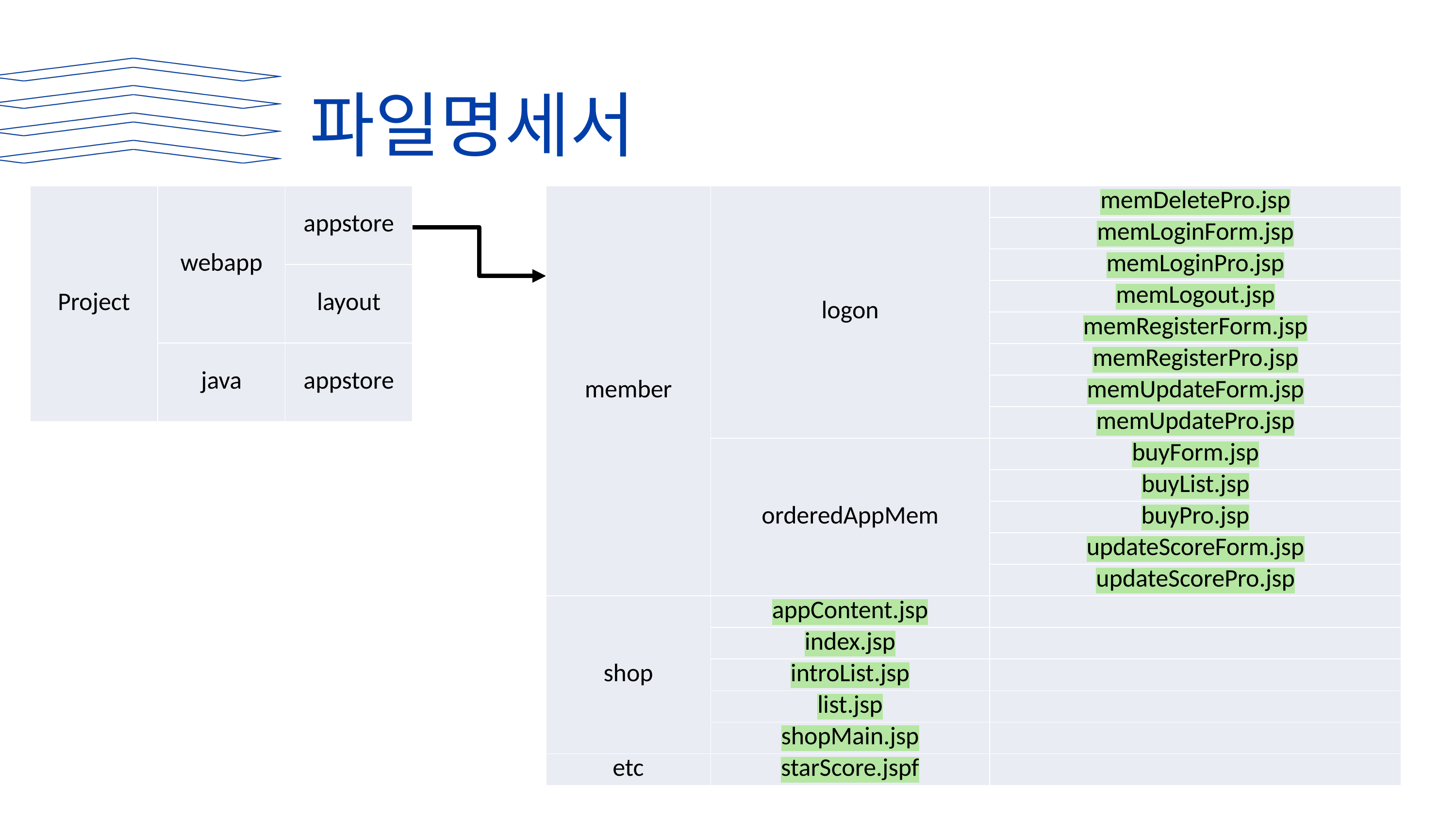

파일명세서
| Project | webapp | appstore |
| --- | --- | --- |
|  |  | layout |
|  | java | appstore |
| member | logon | memDeletePro.jsp |
| --- | --- | --- |
|  |  | memLoginForm.jsp |
|  |  | memLoginPro.jsp |
|  |  | memLogout.jsp |
|  |  | memRegisterForm.jsp |
|  |  | memRegisterPro.jsp |
|  |  | memUpdateForm.jsp |
|  |  | memUpdatePro.jsp |
|  | orderedAppMem | buyForm.jsp |
|  |  | buyList.jsp |
|  |  | buyPro.jsp |
|  |  | updateScoreForm.jsp |
|  |  | updateScorePro.jsp |
| shop | appContent.jsp |  |
|  | index.jsp |  |
|  | introList.jsp |  |
|  | list.jsp |  |
|  | shopMain.jsp |  |
| etc | starScore.jspf |  |